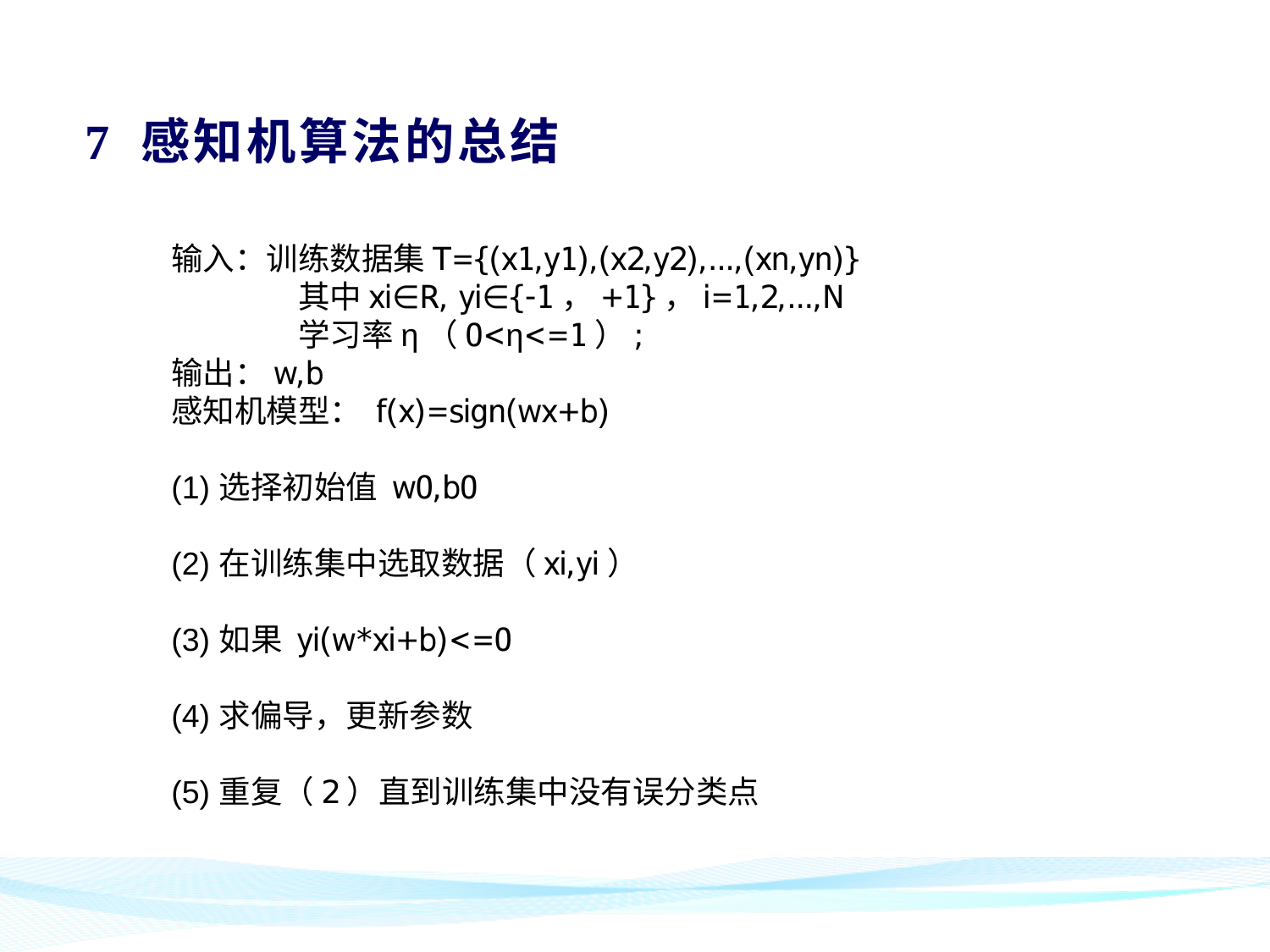

# 7 感知机算法的总结
输入：训练数据集T={(x1,y1),(x2,y2),…,(xn,yn)}
	其中xi∈R, yi∈{-1，+1}，i=1,2,…,N
	学习率η（0<η<=1）;
输出：w,b
感知机模型： f(x)=sign(wx+b)

选择初始值 w0,b0

在训练集中选取数据（xi,yi）

如果 yi(w*xi+b)<=0

求偏导，更新参数

重复（2）直到训练集中没有误分类点